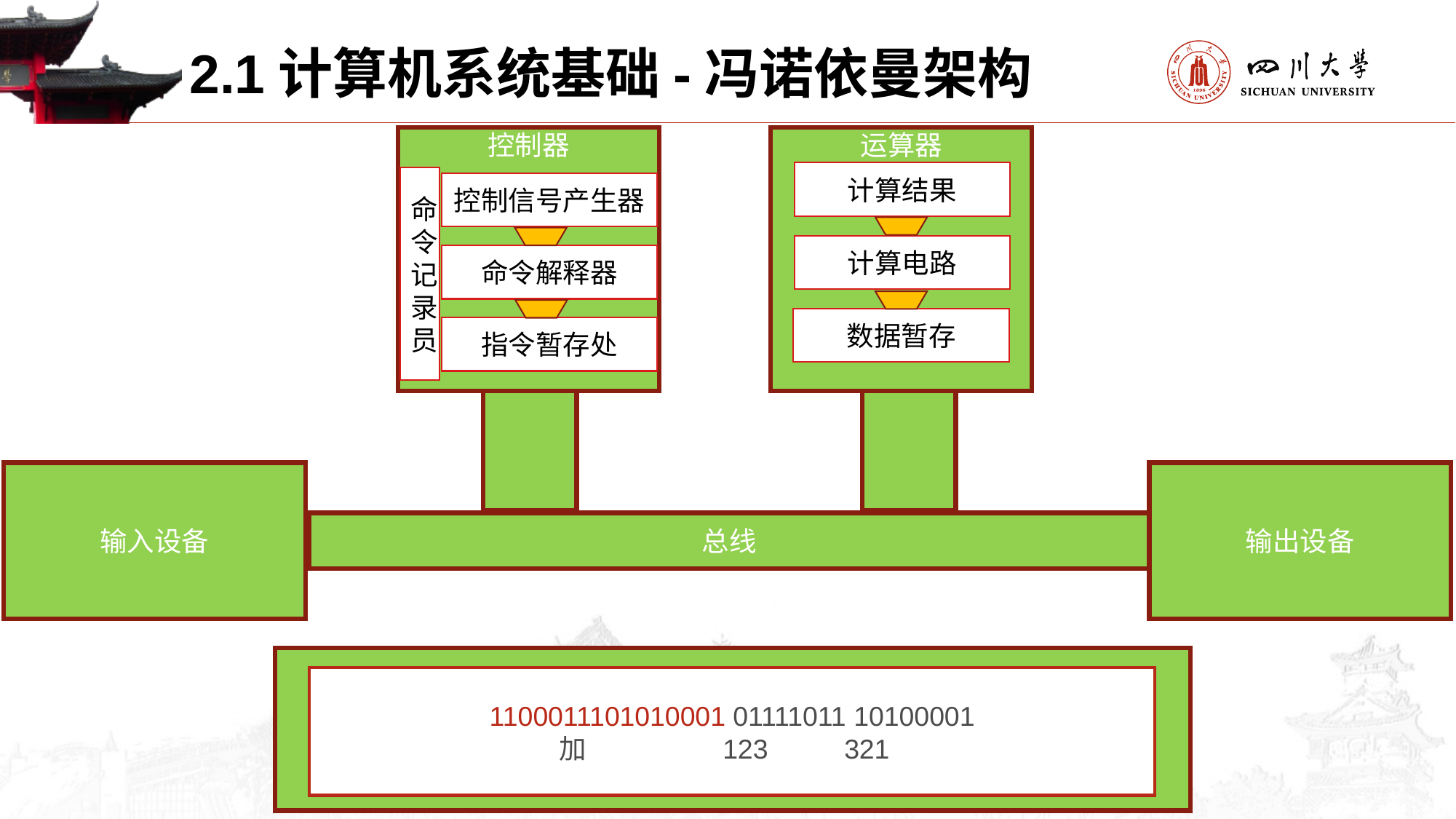

2.1计算机系统基础-冯诺依曼架构

控制器

运算器

计算结果
命令记录员
控制信号产生器

计算电路
命令解释器

数据暂存
指令暂存处

输入设备
输出设备
总线

1100011101010001 01111011 10100001
加                     123          321